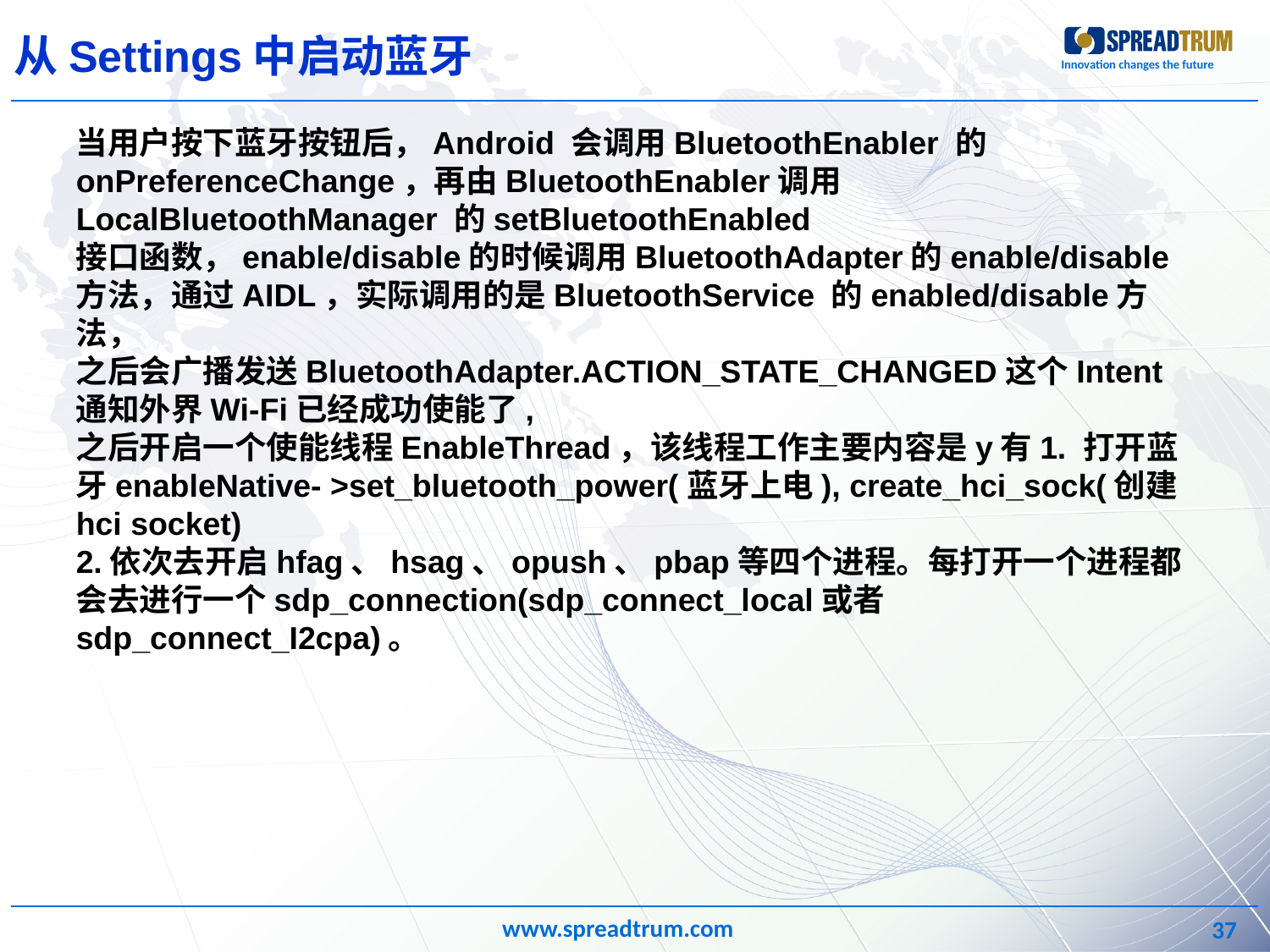

从Settings中启动蓝牙
当用户按下蓝牙按钮后，Android 会调用BluetoothEnabler 的onPreferenceChange，再由BluetoothEnabler调用LocalBluetoothManager 的setBluetoothEnabled 接口函数，enable/disable的时候调用BluetoothAdapter的enable/disable方法，通过AIDL，实际调用的是BluetoothService 的enabled/disable方法，
之后会广播发送BluetoothAdapter.ACTION_STATE_CHANGED这个Intent 通知外界Wi-Fi已经成功使能了,
之后开启一个使能线程EnableThread，该线程工作主要内容是y有1. 打开蓝牙enableNative- >set_bluetooth_power(蓝牙上电), create_hci_sock(创建hci socket)
2.依次去开启hfag、hsag、opush、pbap等四个进程。每打开一个进程都会去进行一个sdp_connection(sdp_connect_local或者sdp_connect_I2cpa)。